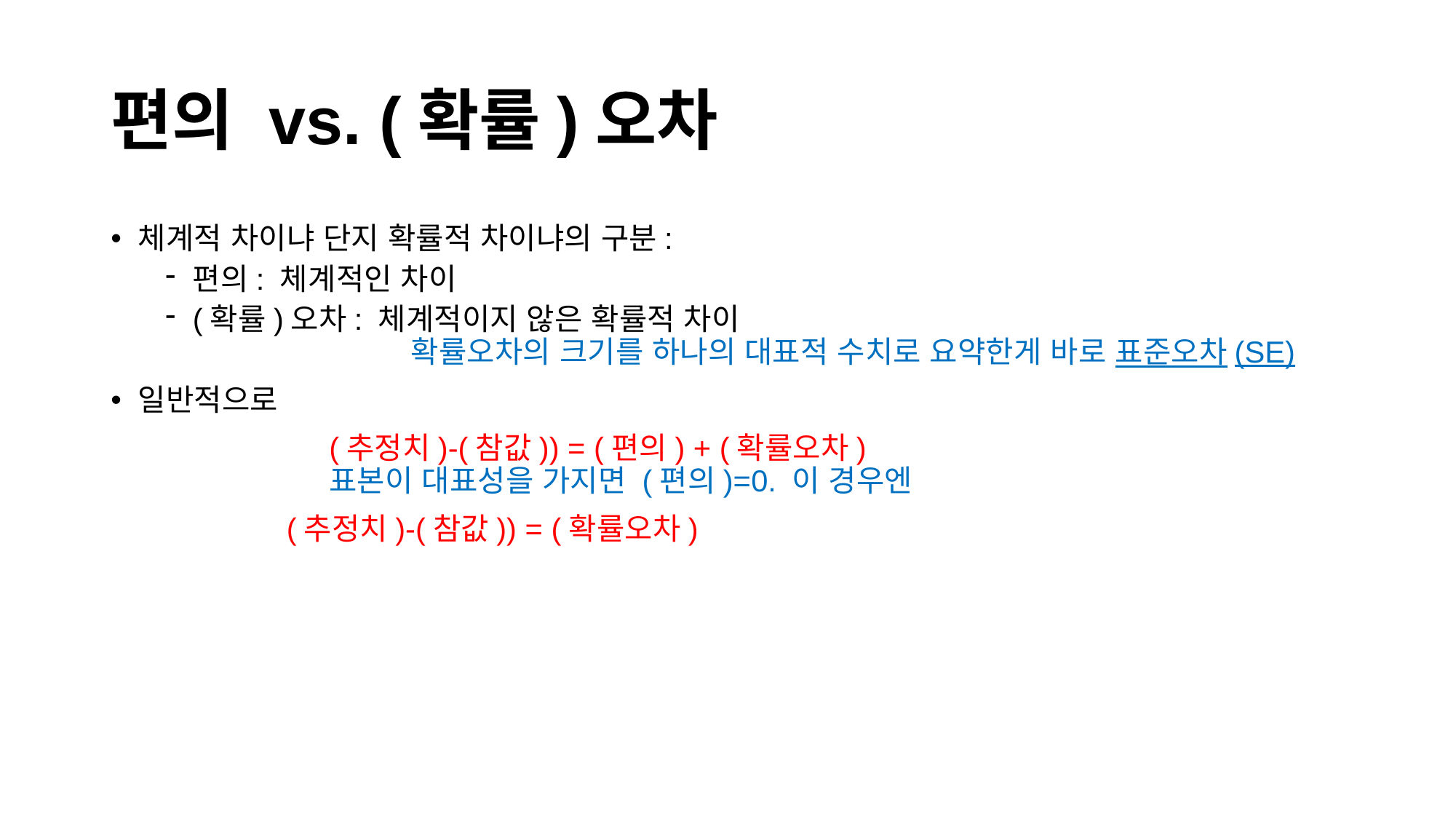

# 편의 vs. (확률)오차
체계적 차이냐 단지 확률적 차이냐의 구분:
편의: 체계적인 차이
(확률)오차: 체계적이지 않은 확률적 차이
		확률오차의 크기를 하나의 대표적 수치로 요약한게 바로 표준오차(SE)
일반적으로
		(추정치)-(참값)) = (편의) + (확률오차)
		표본이 대표성을 가지면 (편의)=0. 이 경우엔
                     (추정치)-(참값)) = (확률오차)